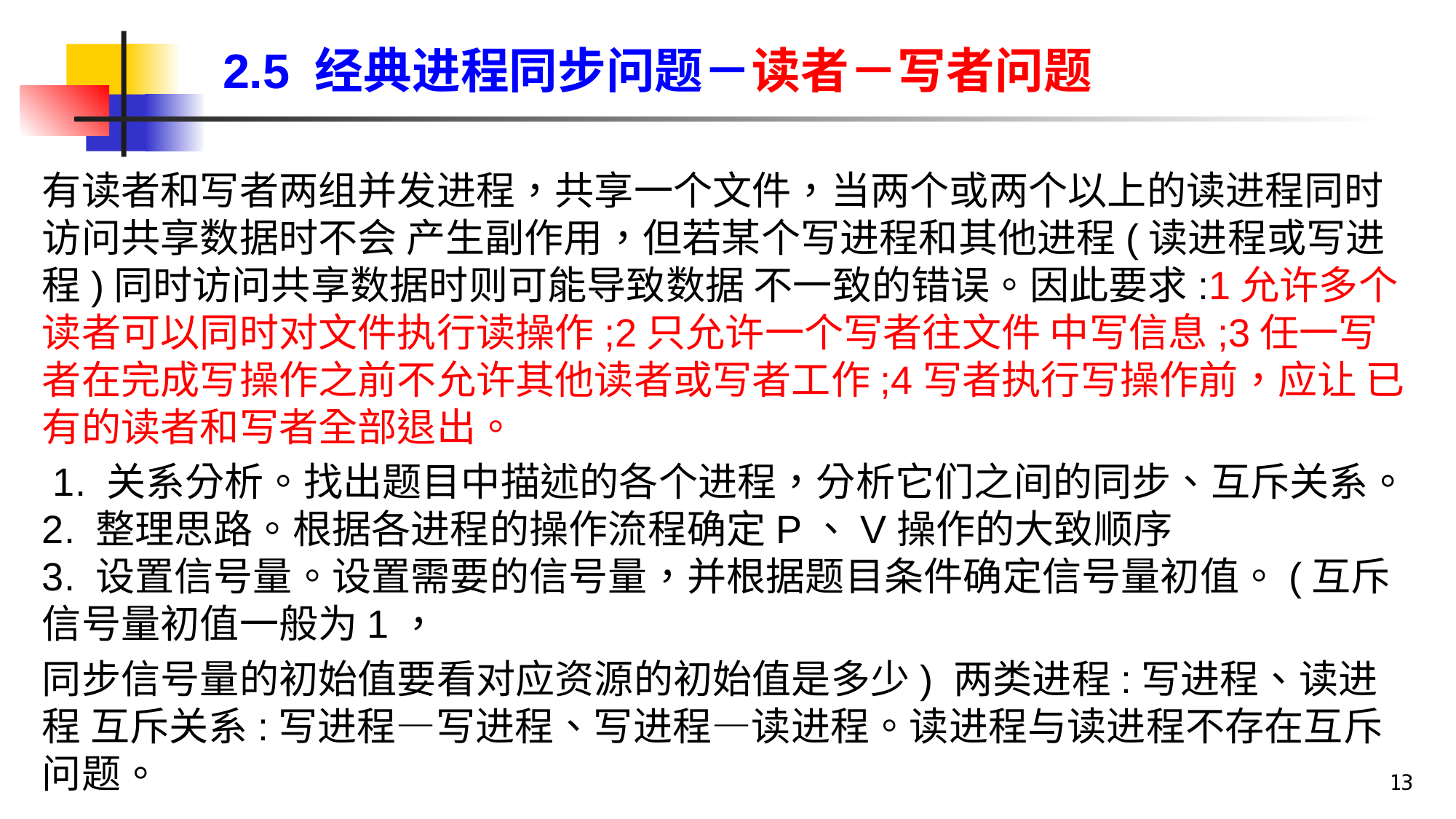

2.5 经典进程同步问题－读者－写者问题
有读者和写者两组并发进程，共享一个文件，当两个或两个以上的读进程同时访问共享数据时不会 产生副作用，但若某个写进程和其他进程(读进程或写进程)同时访问共享数据时则可能导致数据 不一致的错误。因此要求:1允许多个读者可以同时对文件执行读操作;2只允许一个写者往文件 中写信息;3任一写者在完成写操作之前不允许其他读者或写者工作;4写者执行写操作前，应让 已有的读者和写者全部退出。
 1. 关系分析。找出题目中描述的各个进程，分析它们之间的同步、互斥关系。
2. 整理思路。根据各进程的操作流程确定P、V操作的大致顺序
3. 设置信号量。设置需要的信号量，并根据题目条件确定信号量初值。(互斥信号量初值一般为1，
同步信号量的初始值要看对应资源的初始值是多少) 两类进程:写进程、读进程 互斥关系:写进程—写进程、写进程—读进程。读进程与读进程不存在互斥问题。
13